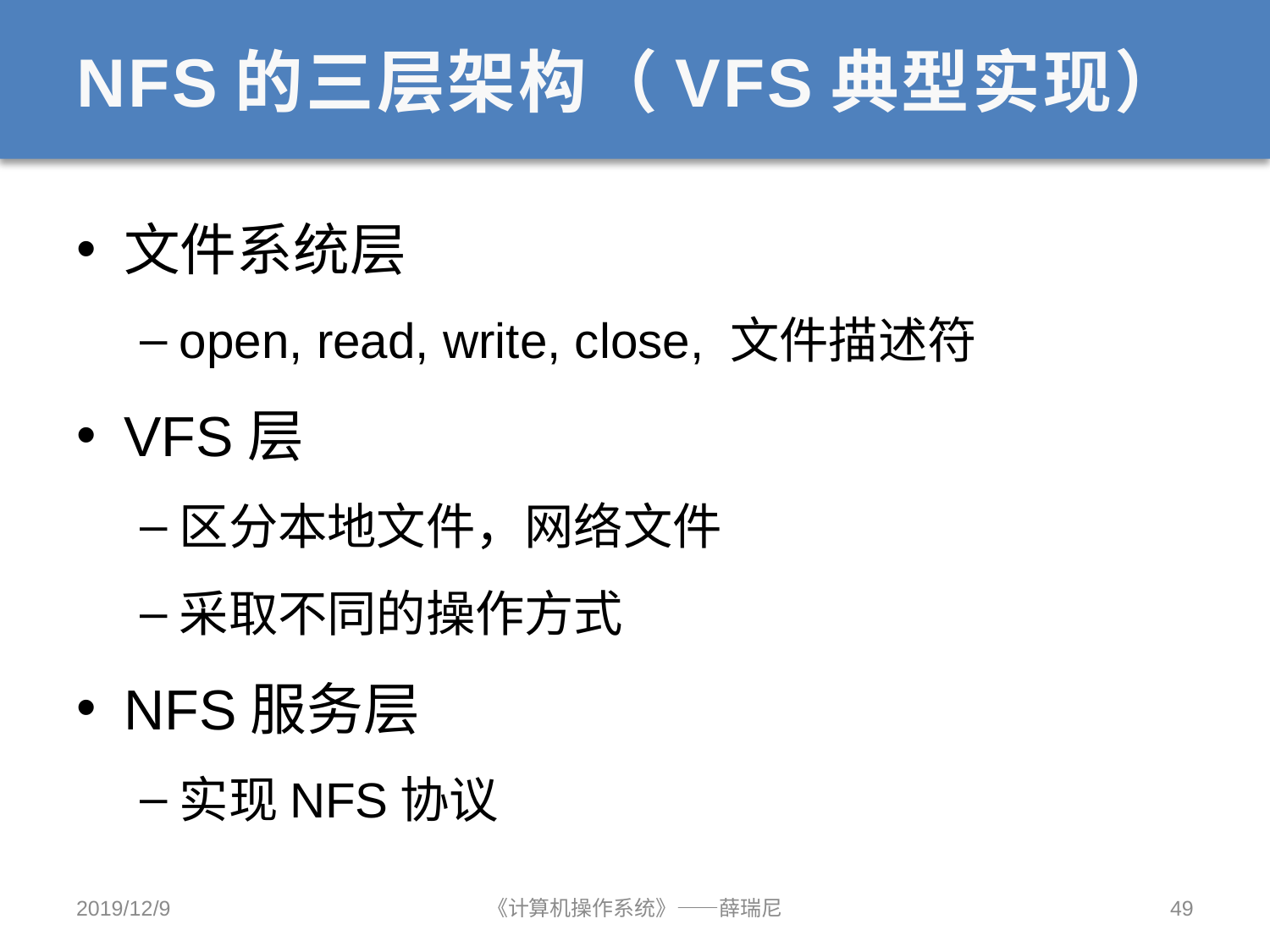

# NFS的三层架构（VFS典型实现）
文件系统层
open, read, write, close, 文件描述符
VFS层
区分本地文件，网络文件
采取不同的操作方式
NFS服务层
实现NFS协议
2019/12/9
《计算机操作系统》——薛瑞尼
49